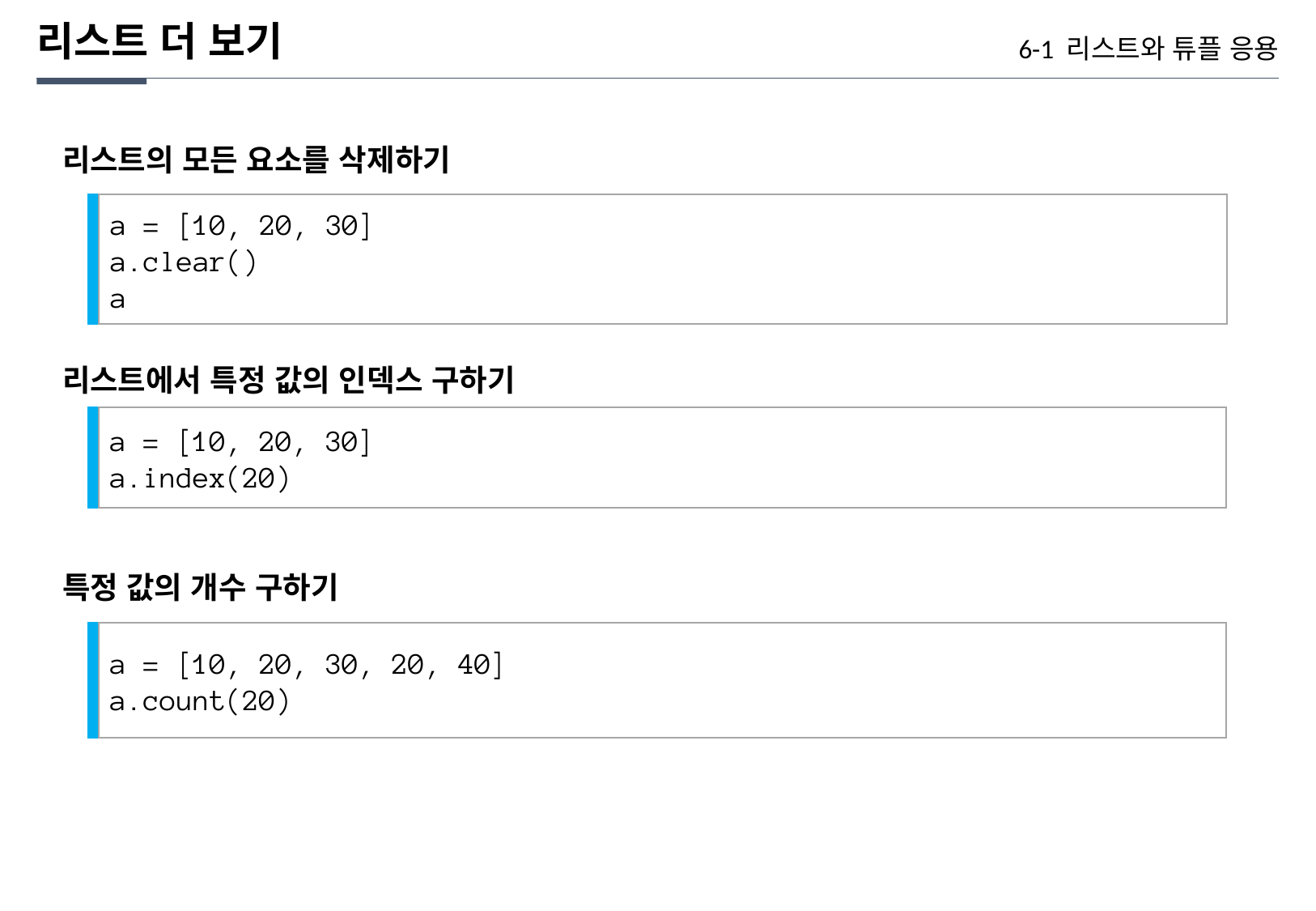

리스트 더 보기
6-1 리스트와 튜플 응용
리스트의 모든 요소를 삭제하기

a = [10, 20, 30]
a.clear()
a
리스트에서 특정 값의 인덱스 구하기

a = [10, 20, 30]
a.index(20)
특정 값의 개수 구하기

a = [10, 20, 30, 20, 40]
a.count(20)